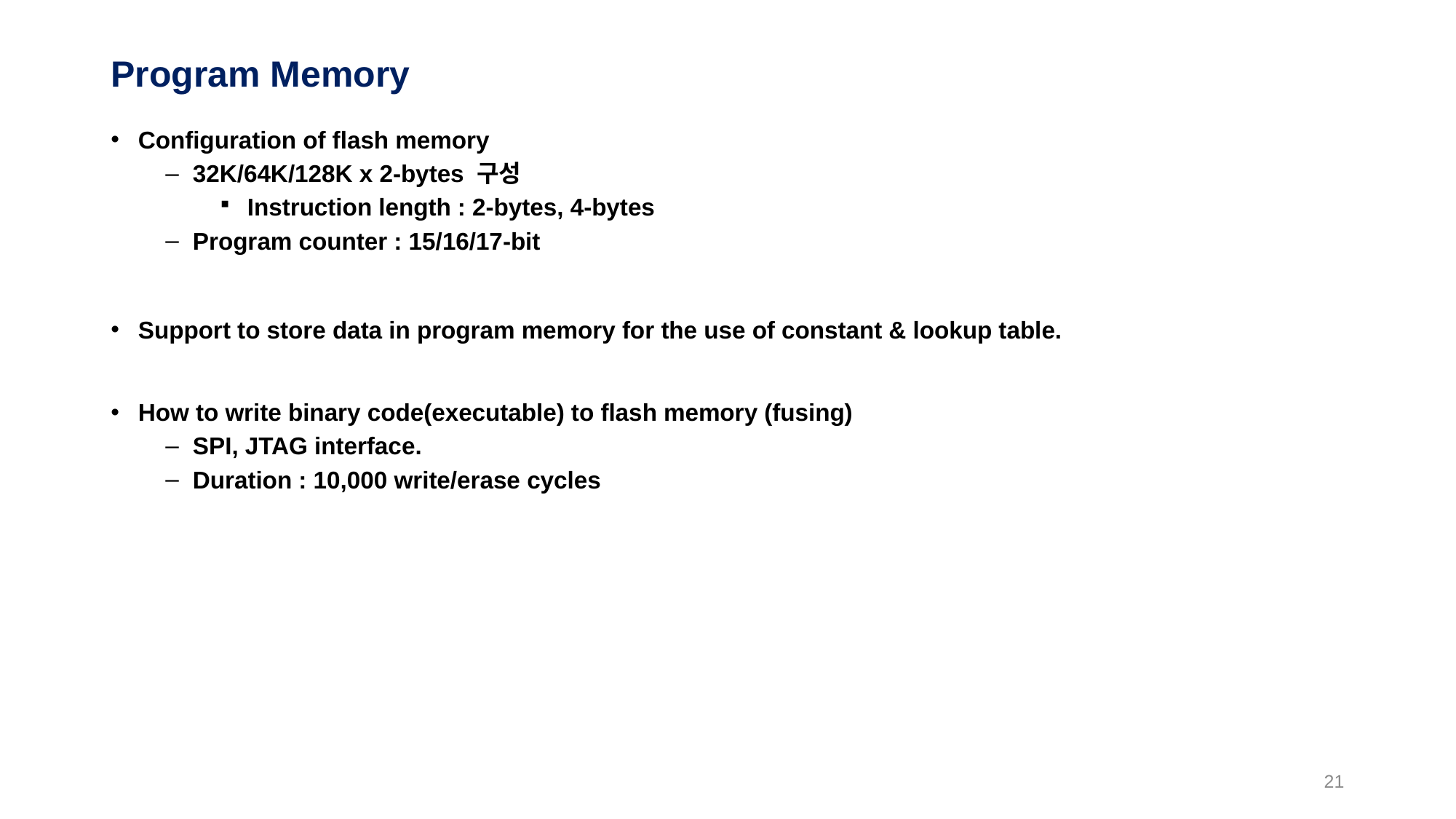

# Program Memory
Configuration of flash memory
32K/64K/128K x 2-bytes 구성
Instruction length : 2-bytes, 4-bytes
Program counter : 15/16/17-bit

Support to store data in program memory for the use of constant & lookup table.

How to write binary code(executable) to flash memory (fusing)
SPI, JTAG interface.
Duration : 10,000 write/erase cycles

21